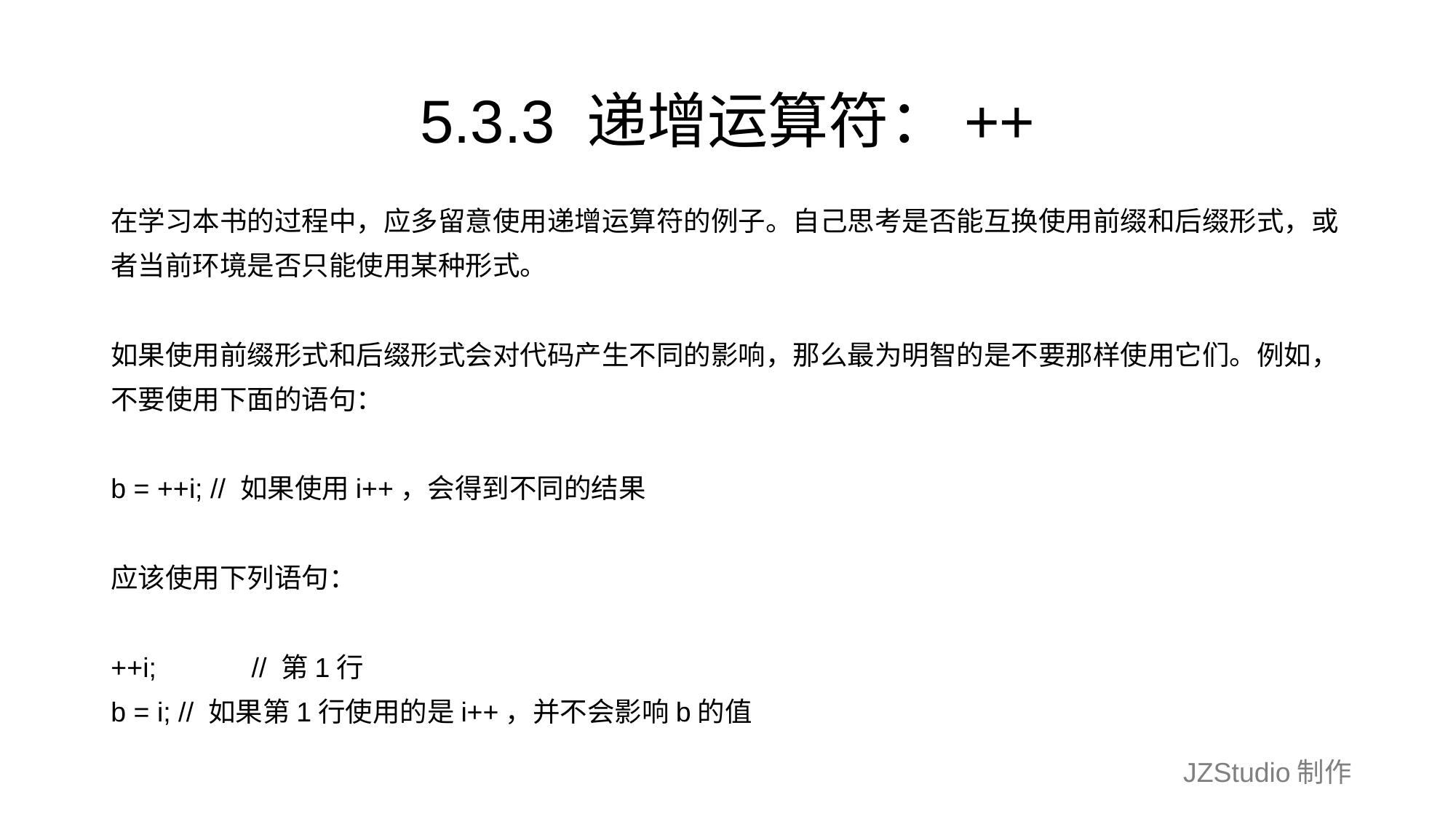

# 5.3.3 递增运算符：++
在学习本书的过程中，应多留意使用递增运算符的例子。自己思考是否能互换使用前缀和后缀形式，或
者当前环境是否只能使用某种形式。

如果使用前缀形式和后缀形式会对代码产生不同的影响，那么最为明智的是不要那样使用它们。例如，
不要使用下面的语句：

b = ++i; // 如果使用i++，会得到不同的结果

应该使用下列语句：

++i;　　　// 第1行
b = i; // 如果第1行使用的是i++，并不会影响b的值